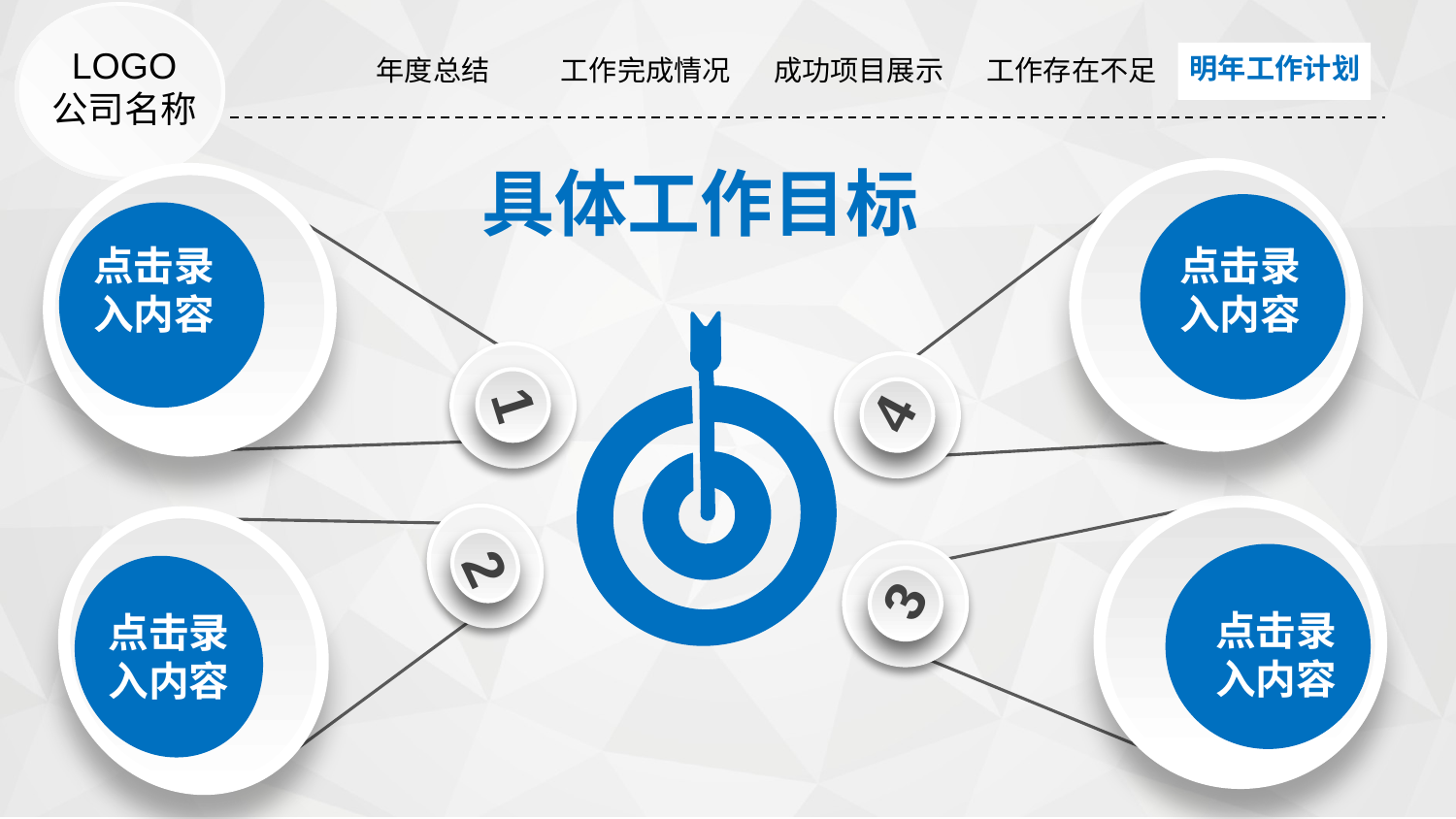

| 年度总结 | 工作完成情况 | 成功项目展示 | 工作存在不足 | 明年工作计划 |
| --- | --- | --- | --- | --- |

明年工作计划
LOGO
公司名称

1
具体工作目标

4
点击录
入内容
点击录
入内容

2

3
点击录
入内容
点击录
入内容